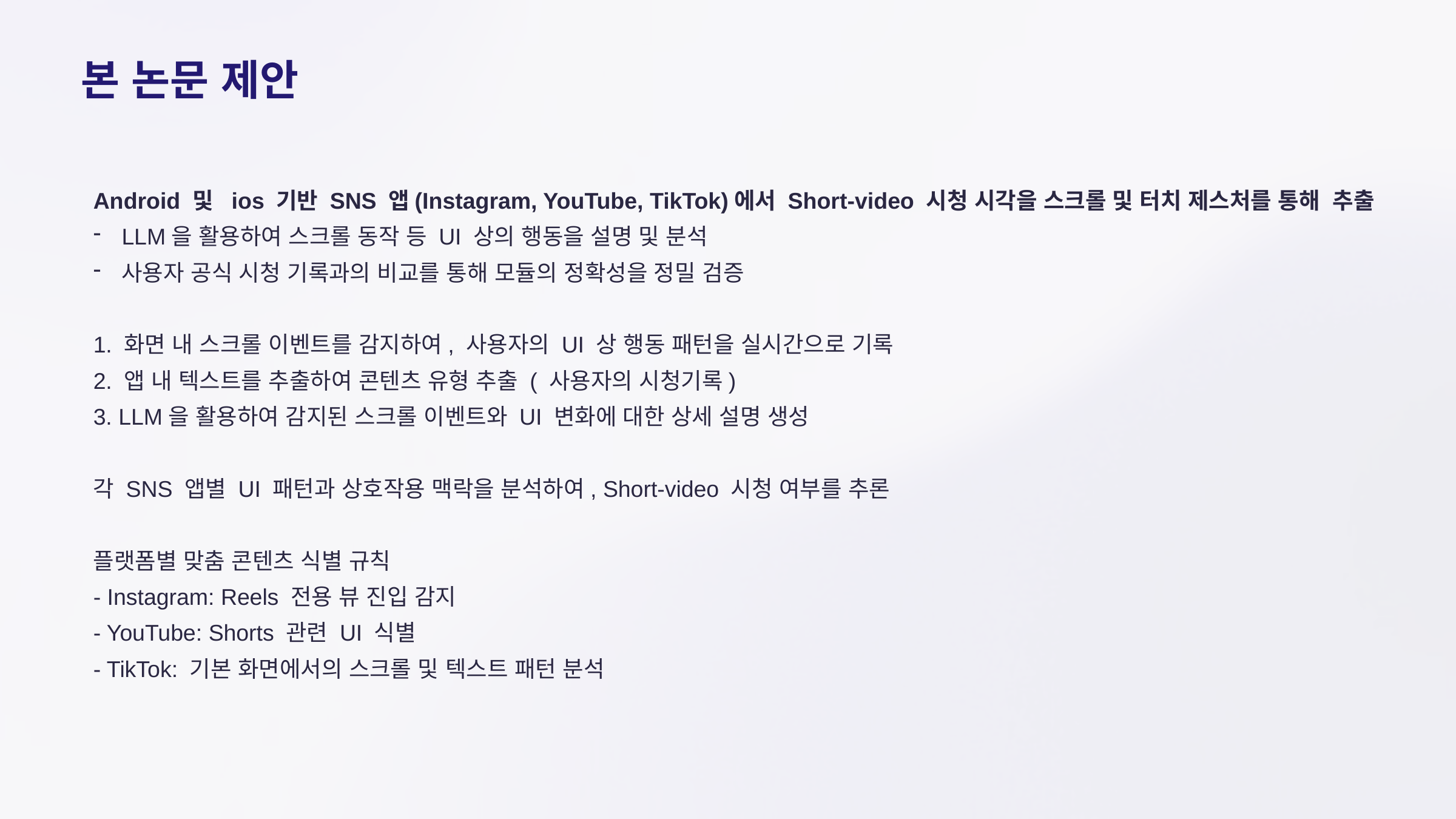

본 논문 제안
Android 및  ios 기반 SNS 앱(Instagram, YouTube, TikTok)에서 Short-video 시청 시각을 스크롤 및 터치 제스처를 통해  추출
LLM을 활용하여 스크롤 동작 등 UI 상의 행동을 설명 및 분석
사용자 공식 시청 기록과의 비교를 통해 모듈의 정확성을 정밀 검증

1. 화면 내 스크롤 이벤트를 감지하여, 사용자의 UI 상 행동 패턴을 실시간으로 기록
2. 앱 내 텍스트를 추출하여 콘텐츠 유형 추출 ( 사용자의 시청기록)
3. LLM을 활용하여 감지된 스크롤 이벤트와 UI 변화에 대한 상세 설명 생성

각 SNS 앱별 UI 패턴과 상호작용 맥락을 분석하여, Short-video 시청 여부를 추론

플랫폼별 맞춤 콘텐츠 식별 규칙
- Instagram: Reels 전용 뷰 진입 감지
- YouTube: Shorts 관련 UI 식별
- TikTok: 기본 화면에서의 스크롤 및 텍스트 패턴 분석